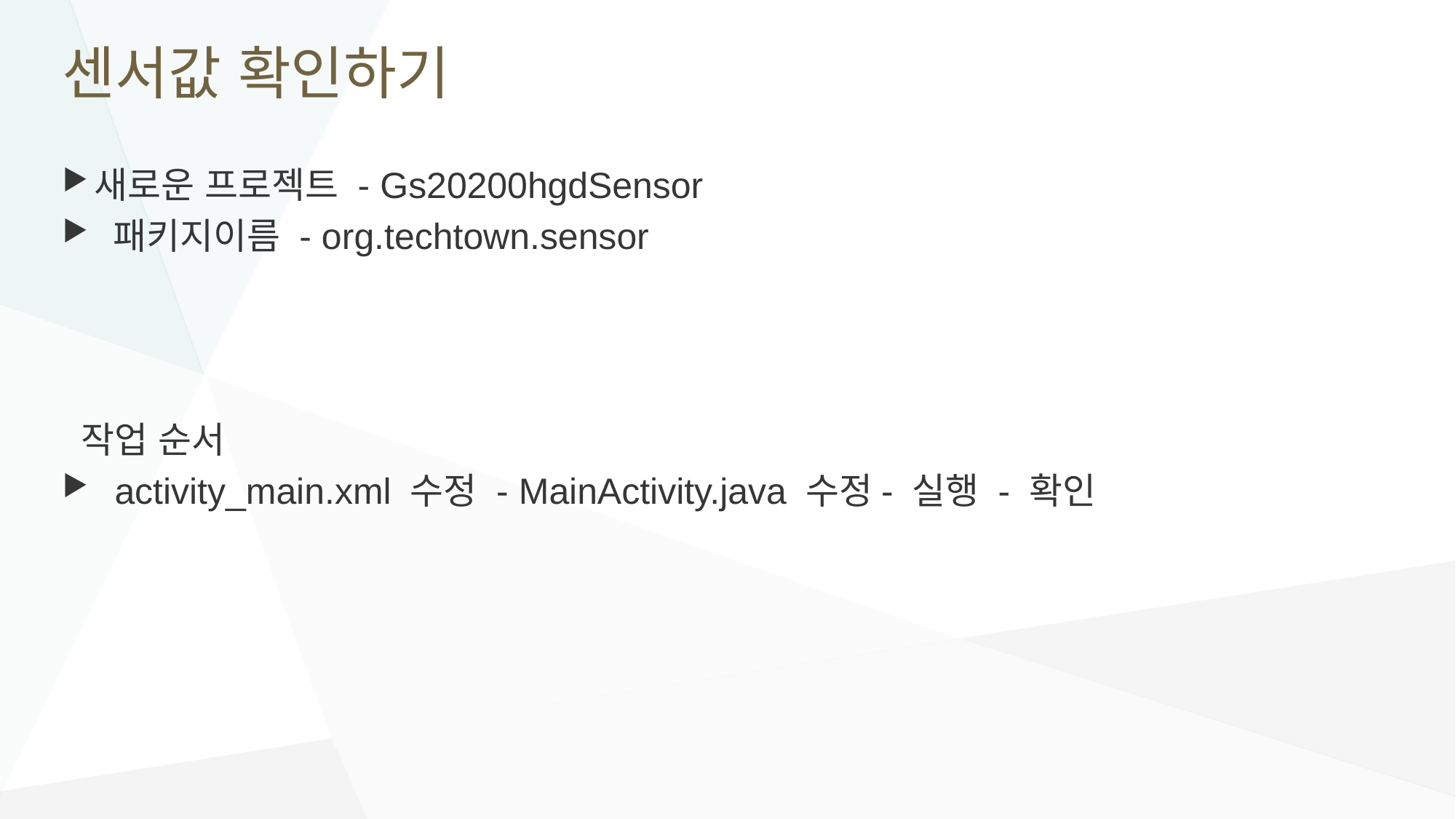

# 센서값 확인하기
새로운 프로젝트 - Gs20200hgdSensor
 패키지이름 - org.techtown.sensor

 작업 순서
  activity_main.xml 수정 - MainActivity.java 수정- 실행 - 확인